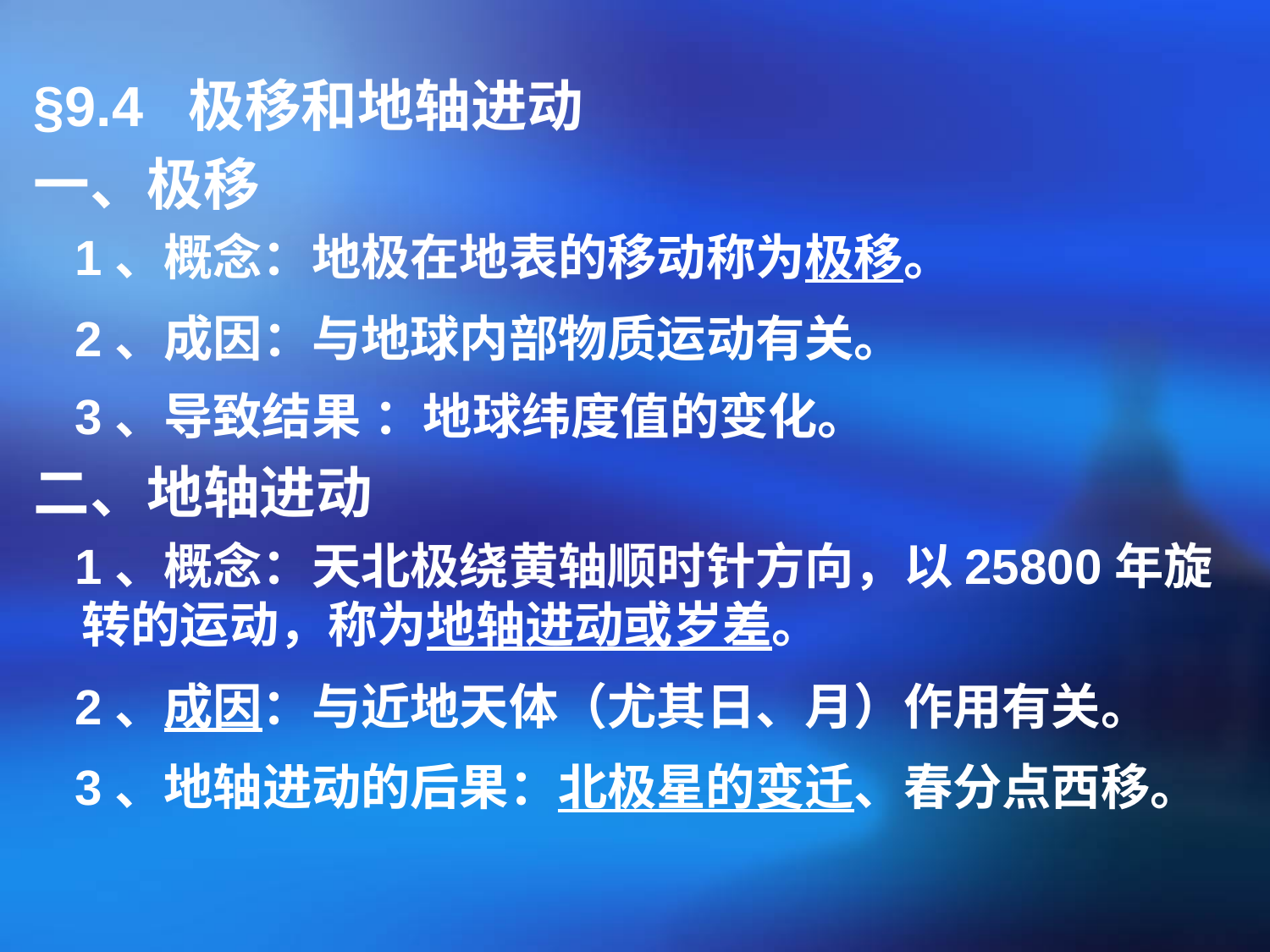

§9.4  极移和地轴进动
一、极移
   1、概念：地极在地表的移动称为极移。
   2、成因：与地球内部物质运动有关。
   3、导致结果 ：地球纬度值的变化。
二、地轴进动
   1、概念：天北极绕黄轴顺时针方向，以25800年旋转的运动，称为地轴进动或岁差。
   2、成因：与近地天体（尤其日、月）作用有关。
   3、地轴进动的后果：北极星的变迁、春分点西移。